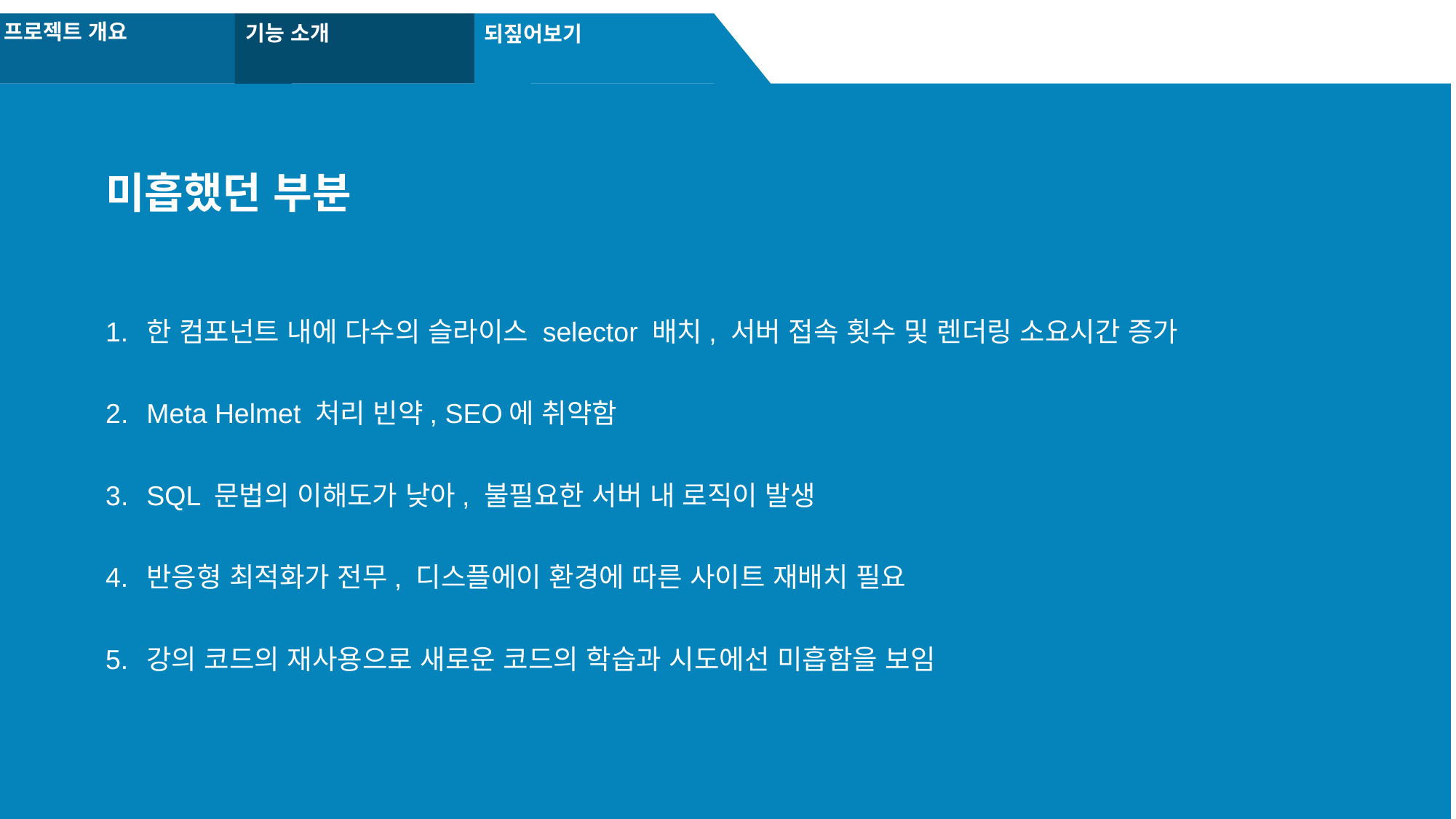

프로젝트 개요

기능 소개
되짚어보기

미흡했던 부분
한 컴포넌트 내에 다수의 슬라이스 selector 배치, 서버 접속 횟수 및 렌더링 소요시간 증가
Meta Helmet 처리 빈약, SEO에 취약함
SQL 문법의 이해도가 낮아, 불필요한 서버 내 로직이 발생
반응형 최적화가 전무, 디스플에이 환경에 따른 사이트 재배치 필요
강의 코드의 재사용으로 새로운 코드의 학습과 시도에선 미흡함을 보임